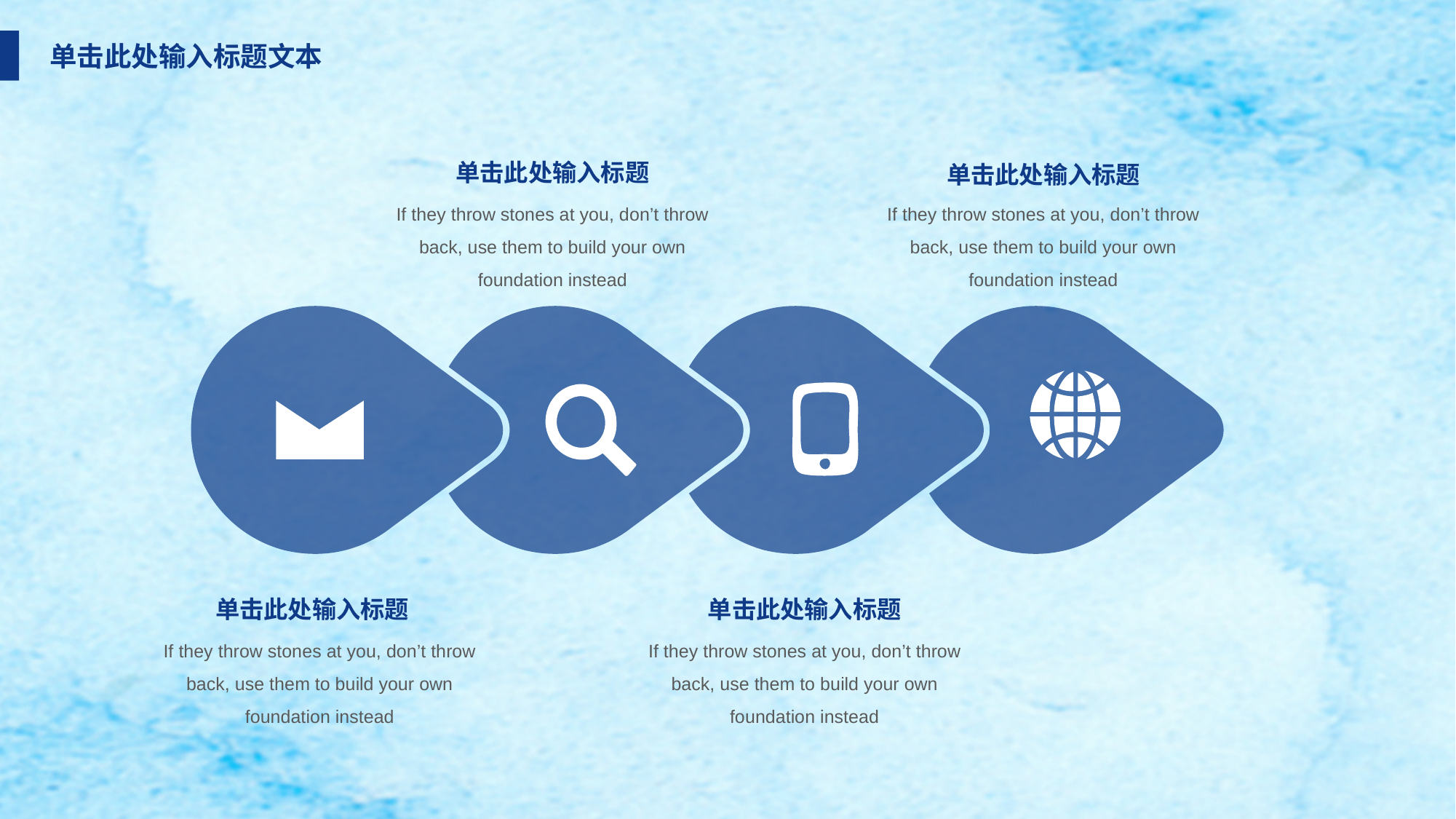

单击此处输入标题文本
单击此处输入标题
单击此处输入标题
If they throw stones at you, don’t throw back, use them to build your own foundation instead
If they throw stones at you, don’t throw back, use them to build your own foundation instead

单击此处输入标题
单击此处输入标题
If they throw stones at you, don’t throw back, use them to build your own foundation instead
If they throw stones at you, don’t throw back, use them to build your own foundation instead